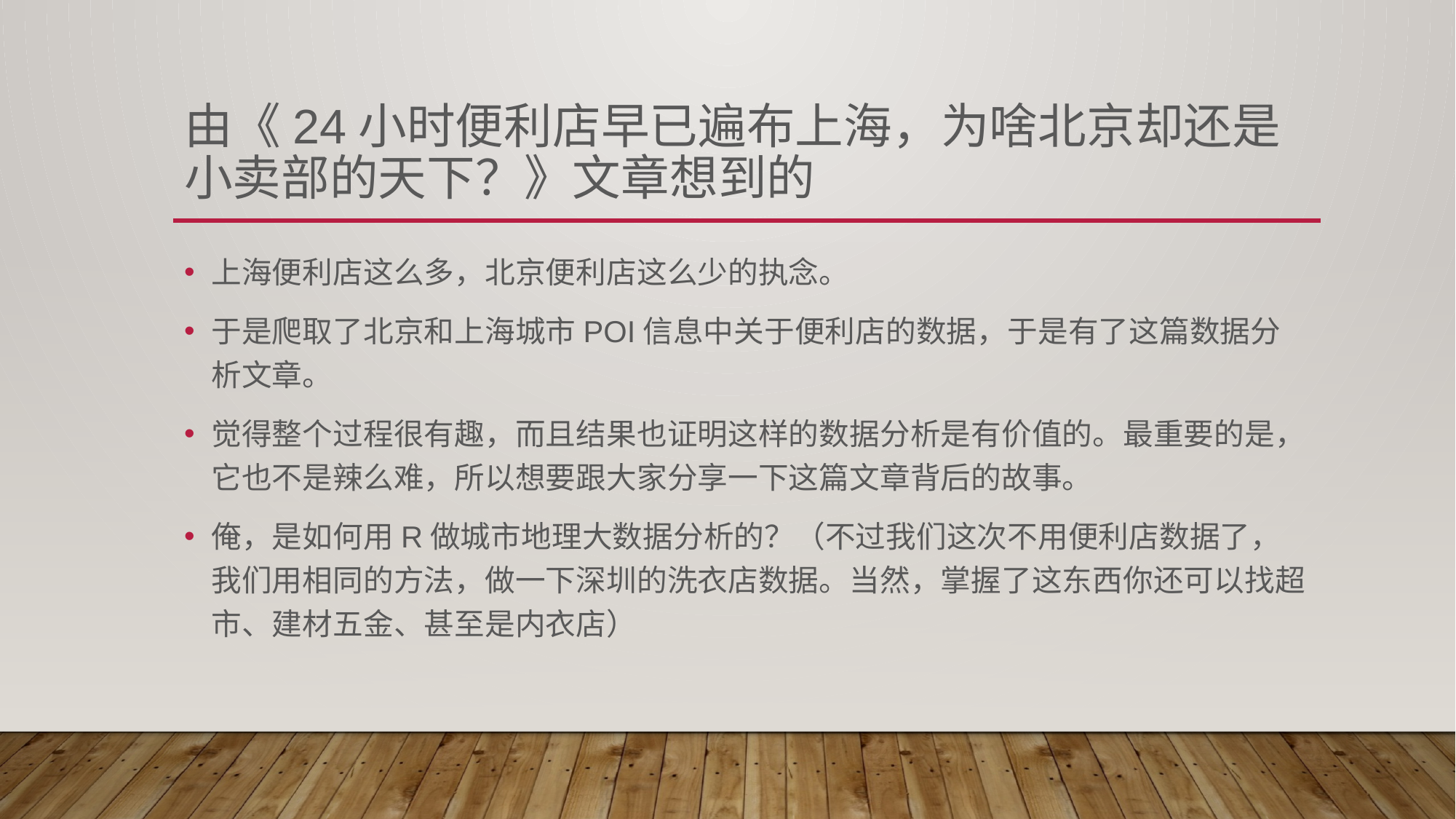

# 由《24小时便利店早已遍布上海，为啥北京却还是小卖部的天下？》文章想到的
上海便利店这么多，北京便利店这么少的执念。
于是爬取了北京和上海城市POI信息中关于便利店的数据，于是有了这篇数据分析文章。
觉得整个过程很有趣，而且结果也证明这样的数据分析是有价值的。最重要的是，它也不是辣么难，所以想要跟大家分享一下这篇文章背后的故事。
俺，是如何用R做城市地理大数据分析的？（不过我们这次不用便利店数据了，我们用相同的方法，做一下深圳的洗衣店数据。当然，掌握了这东西你还可以找超市、建材五金、甚至是内衣店）